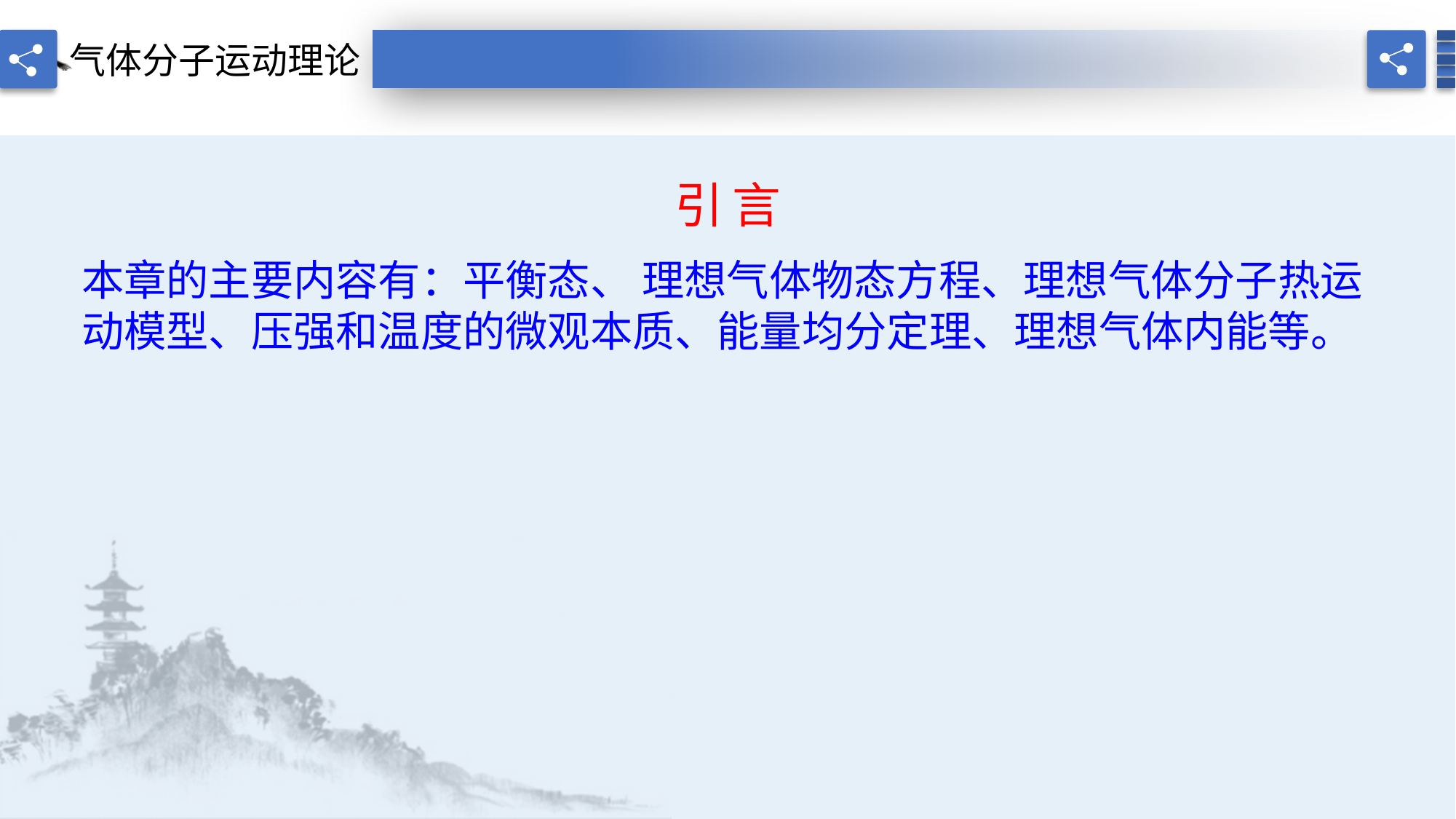

气体分子运动理论

引言
本章的主要内容有：平衡态、 理想气体物态方程、理想气体分子热运动模型、压强和温度的微观本质、能量均分定理、理想气体内能等。